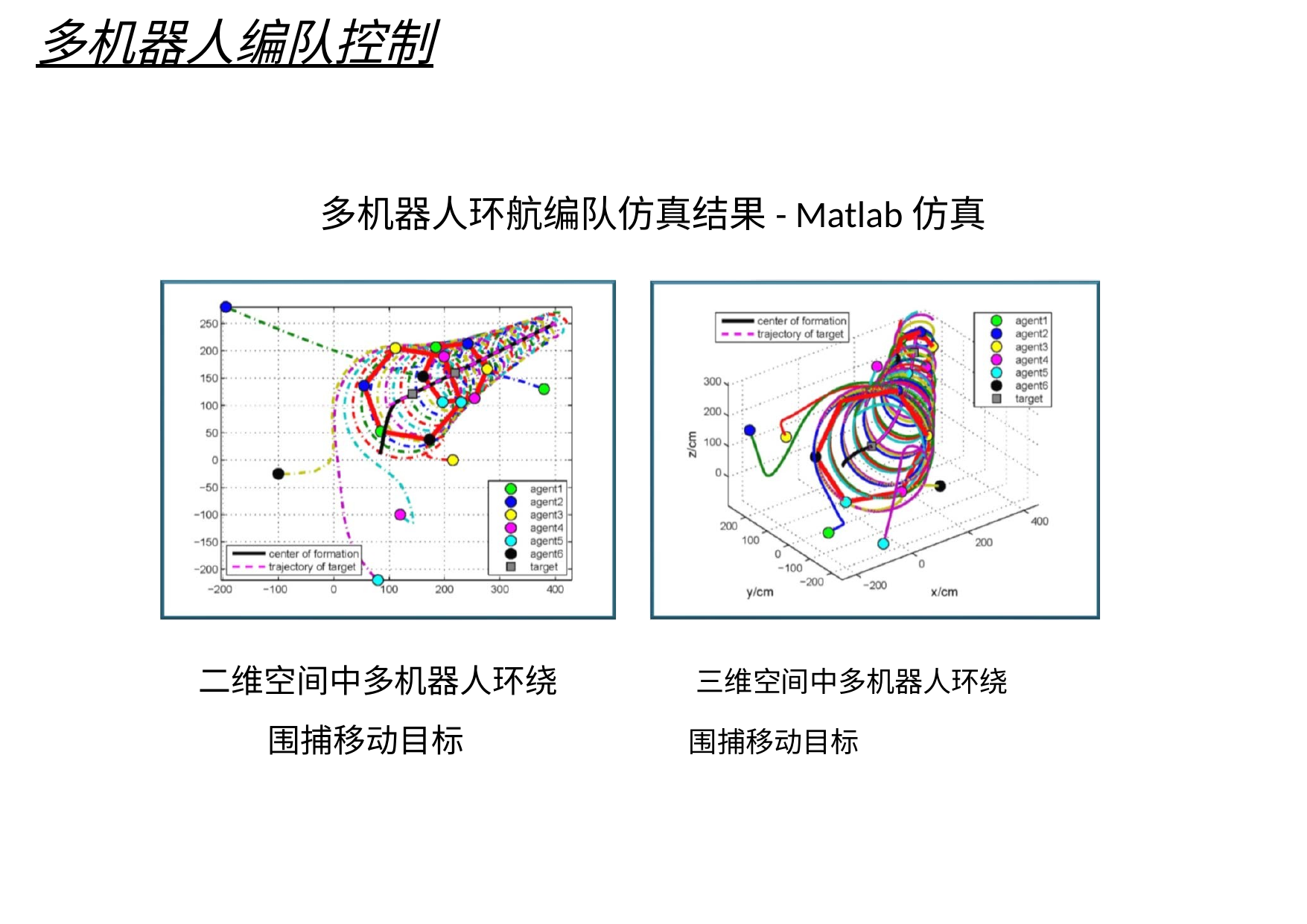

多机器人编队控制
多机器人环航编队仿真结果- Matlab仿真

二维空间中多机器人环绕	           三维空间中多机器人环绕
         围捕移动目标		          围捕移动目标